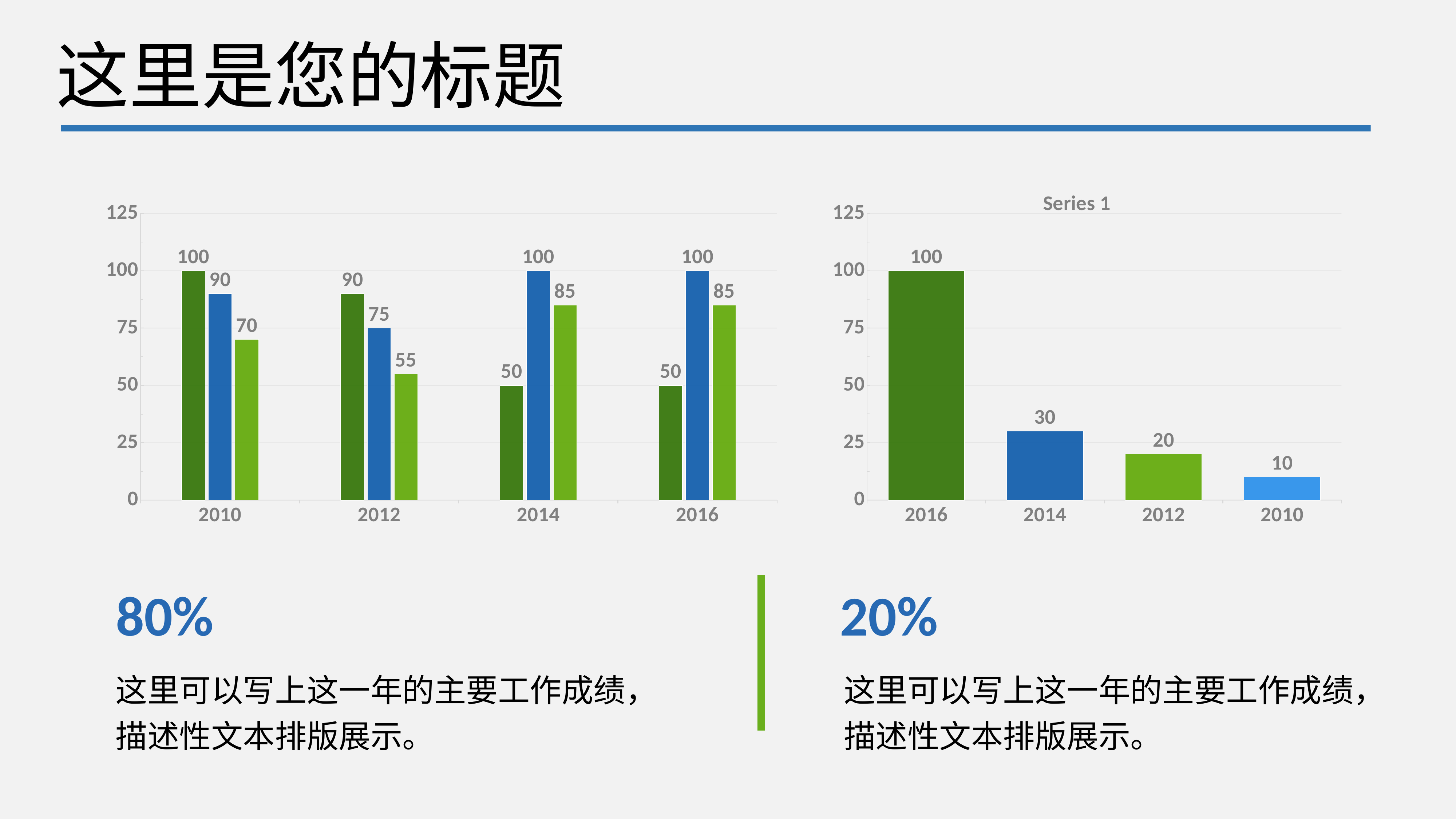

这里是您的标题

### Chart

| Category | Series 1 | Series 2 | Series 3 |
|---|---|---|---|
| 2010 | 100.0 | 90.0 | 70.0 |
| 2012 | 90.0 | 75.0 | 55.0 |
| 2014 | 50.0 | 100.0 | 85.0 |
| 2016 | 50.0 | 100.0 | 85.0 |

### Chart: Series 1

| Category |  |
|---|---|
| 2016 | 100.0 |
| 2014 | 30.0 |
| 2012 | 20.0 |
| 2010 | 10.0 |
80%
20%

这里可以写上这一年的主要工作成绩，描述性文本排版展示。
这里可以写上这一年的主要工作成绩，描述性文本排版展示。